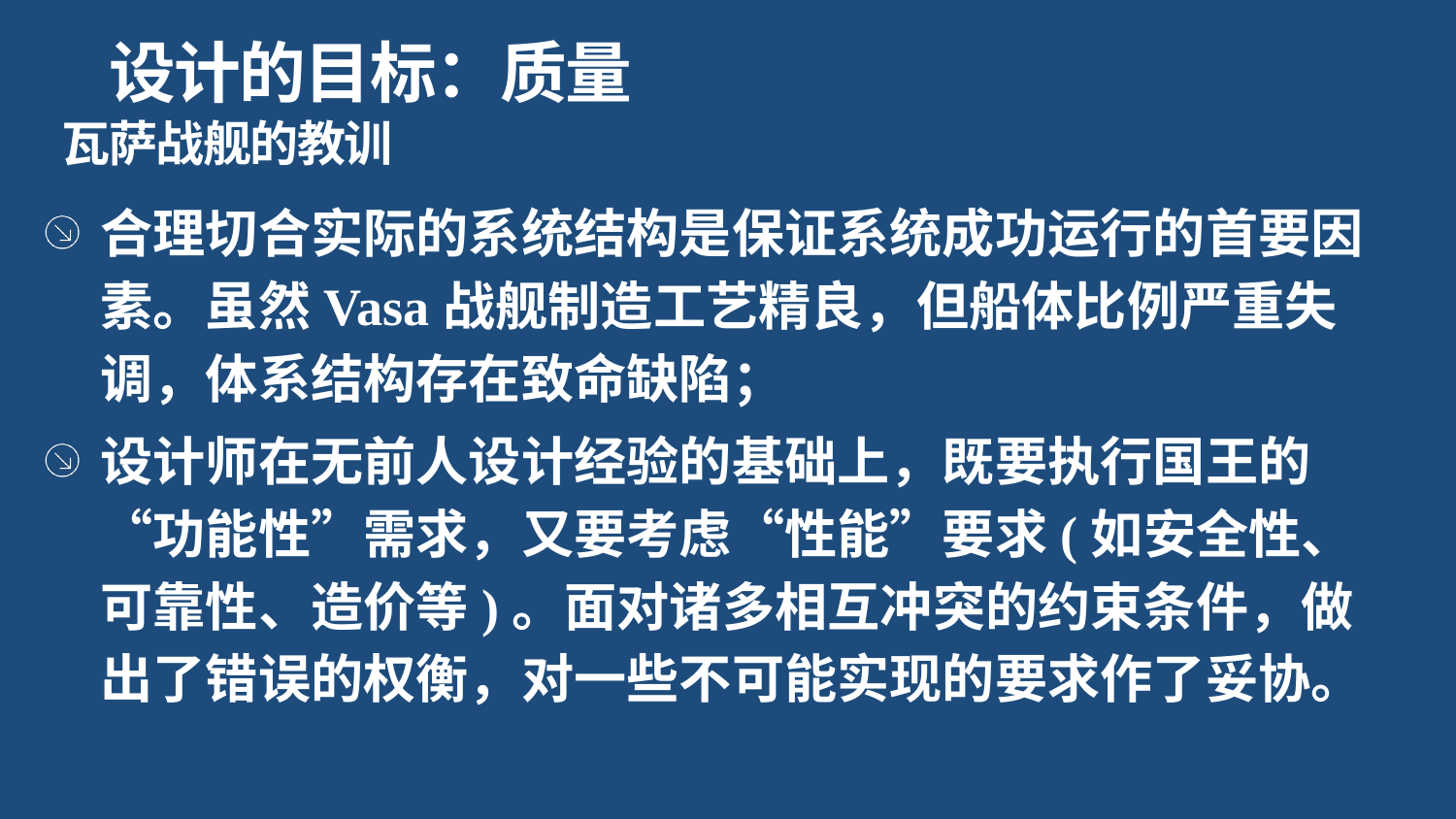

设计的目标：质量
# 瓦萨战舰的教训
合理切合实际的系统结构是保证系统成功运行的首要因素。虽然Vasa战舰制造工艺精良，但船体比例严重失调，体系结构存在致命缺陷；
设计师在无前人设计经验的基础上，既要执行国王的“功能性”需求，又要考虑“性能”要求(如安全性、可靠性、造价等)。面对诸多相互冲突的约束条件，做出了错误的权衡，对一些不可能实现的要求作了妥协。